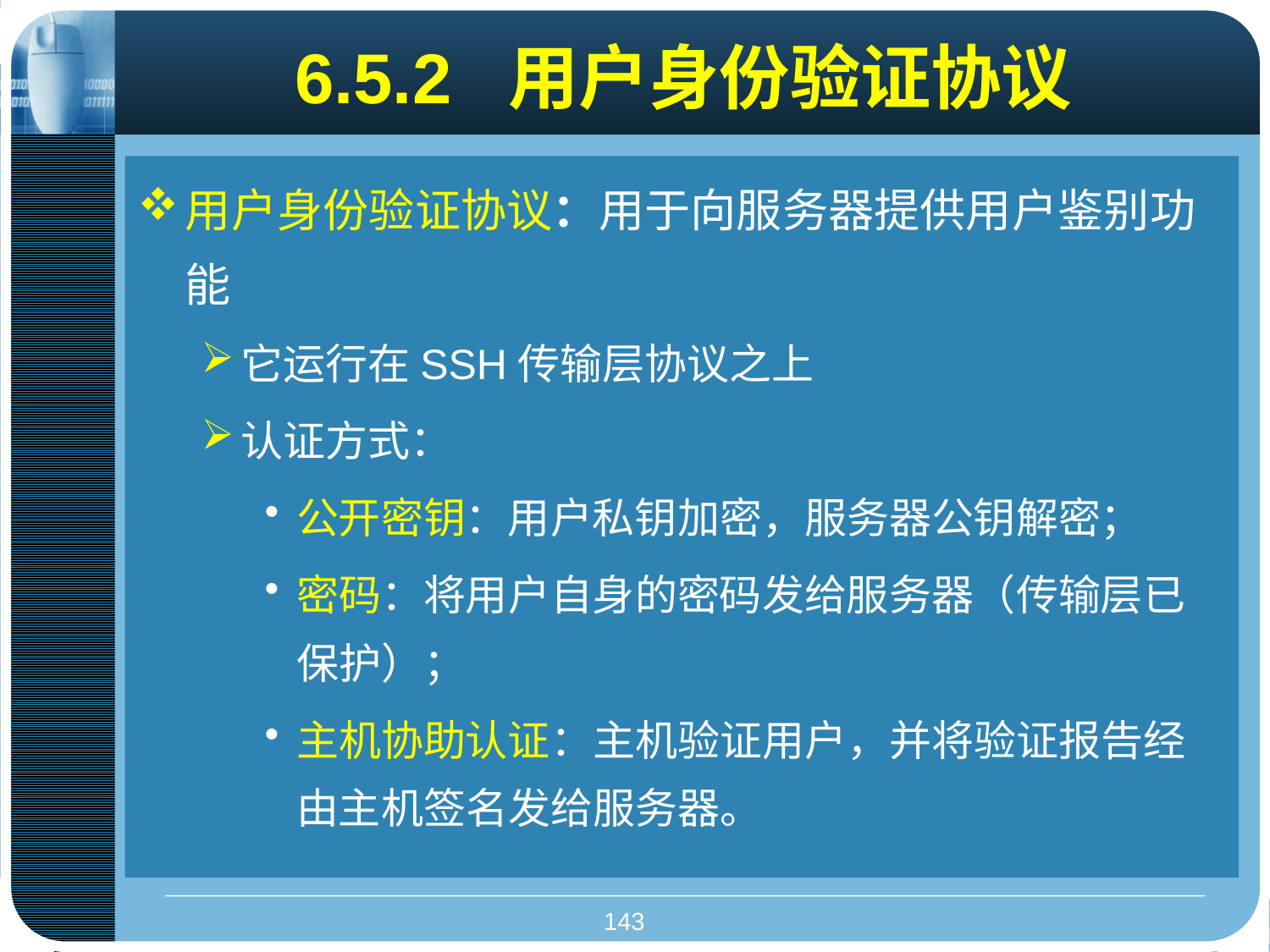

# 6.5.2  用户身份验证协议
用户身份验证协议：用于向服务器提供用户鉴别功能
它运行在SSH传输层协议之上
认证方式：
公开密钥：用户私钥加密，服务器公钥解密；
密码：将用户自身的密码发给服务器（传输层已保护）；
主机协助认证：主机验证用户，并将验证报告经由主机签名发给服务器。
143